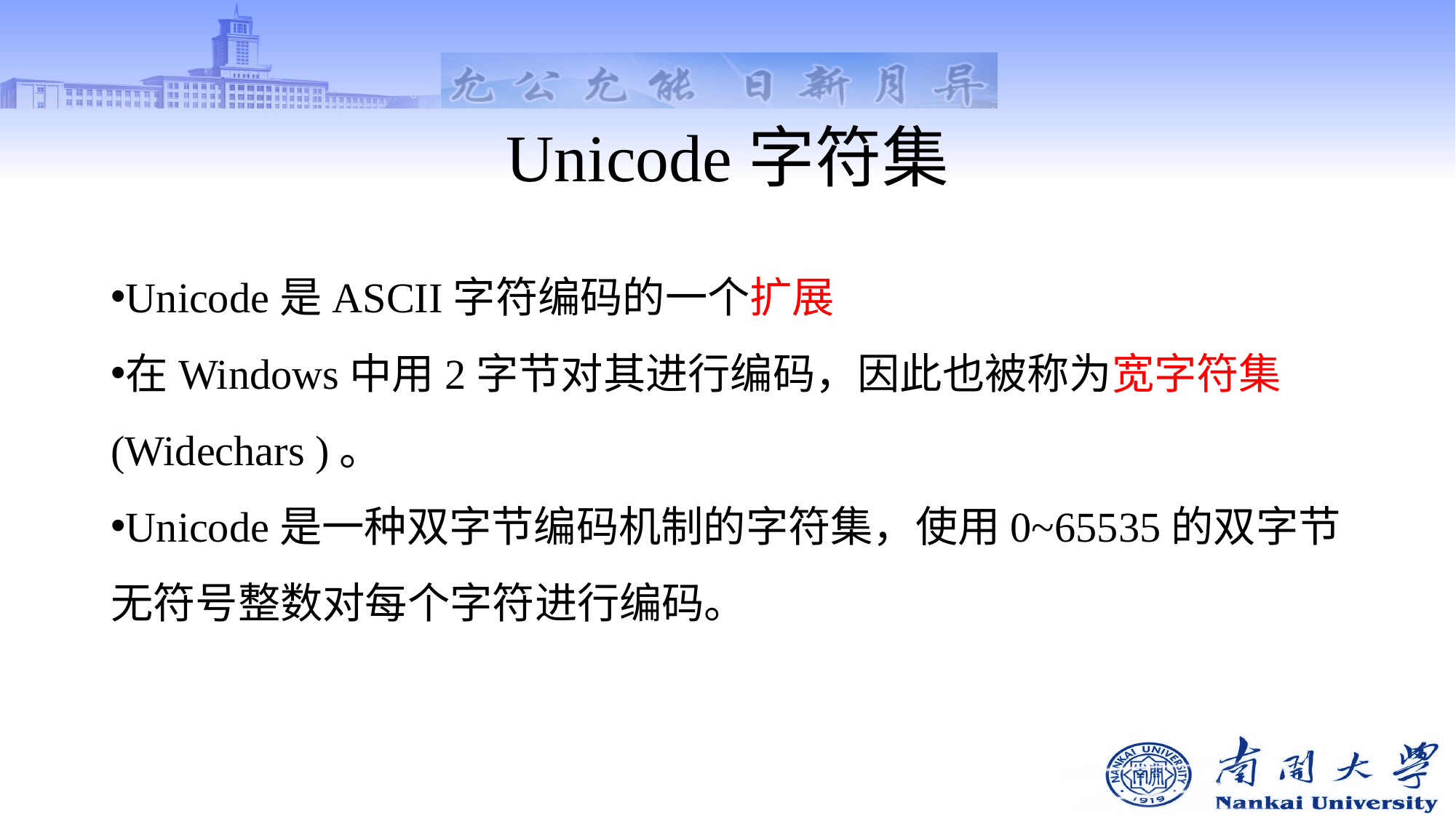

# Unicode字符集
Unicode是ASCII字符编码的一个扩展
在Windows中用2字节对其进行编码，因此也被称为宽字符集(Widechars )。
Unicode是一种双字节编码机制的字符集，使用0~65535的双字节无符号整数对每个字符进行编码。